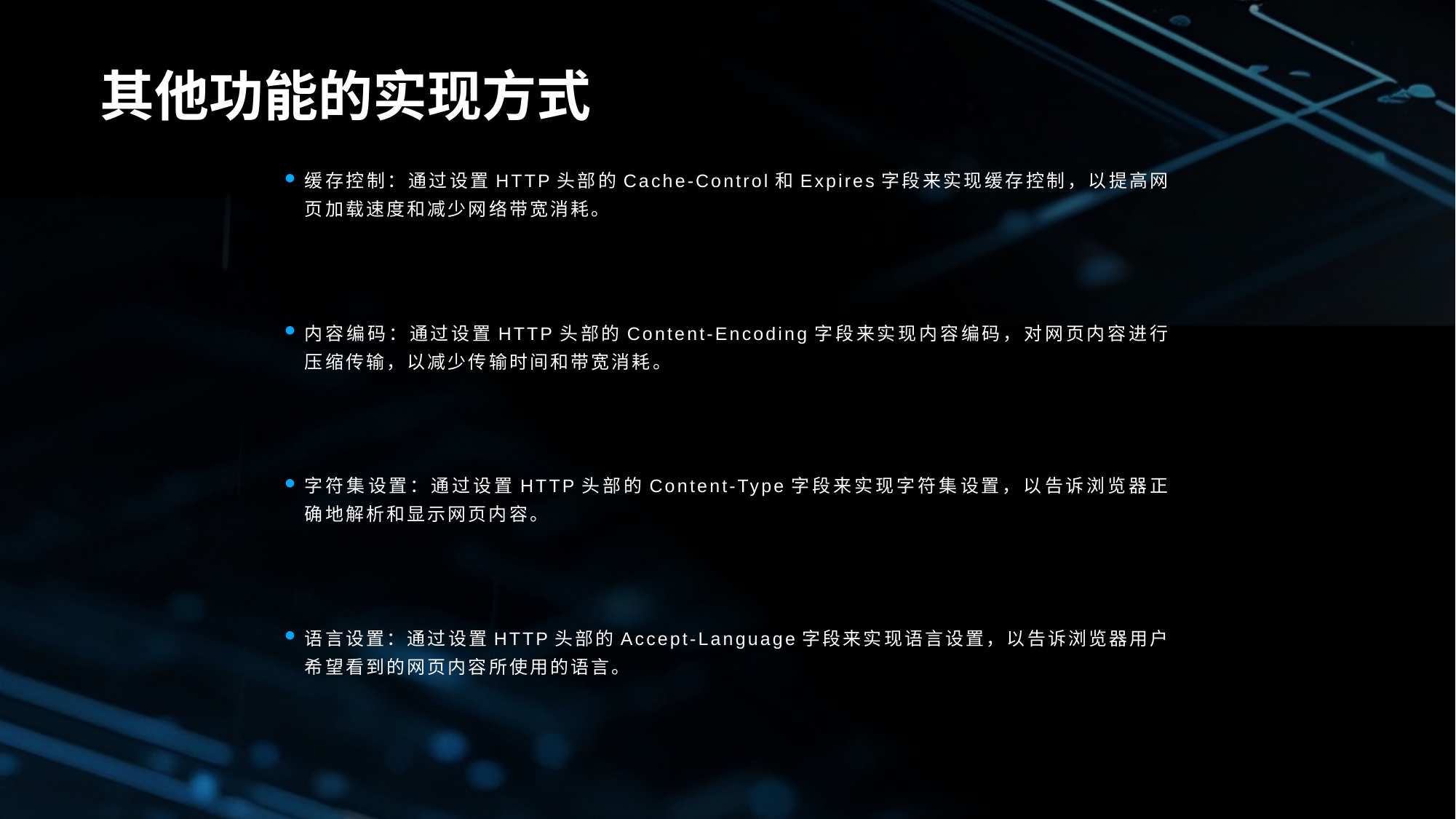

# 其他功能的实现方式
缓存控制：通过设置HTTP头部的Cache-Control和Expires字段来实现缓存控制，以提高网页加载速度和减少网络带宽消耗。
内容编码：通过设置HTTP头部的Content-Encoding字段来实现内容编码，对网页内容进行压缩传输，以减少传输时间和带宽消耗。
字符集设置：通过设置HTTP头部的Content-Type字段来实现字符集设置，以告诉浏览器正确地解析和显示网页内容。
语言设置：通过设置HTTP头部的Accept-Language字段来实现语言设置，以告诉浏览器用户希望看到的网页内容所使用的语言。